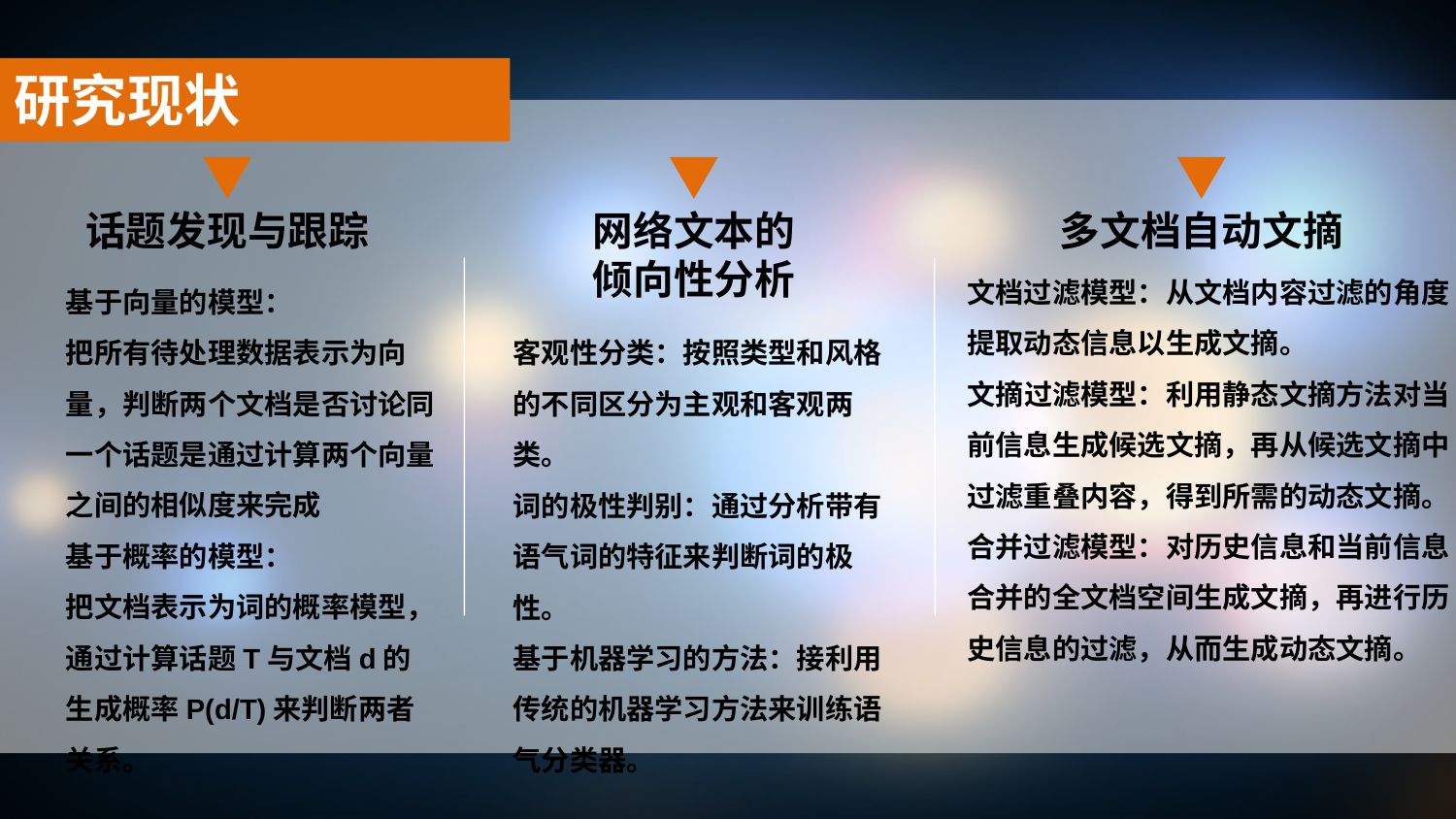

研究现状

话题发现与跟踪
网络文本的
倾向性分析
多文档自动文摘
文档过滤模型：从文档内容过滤的角度提取动态信息以生成文摘。
文摘过滤模型：利用静态文摘方法对当前信息生成候选文摘，再从候选文摘中过滤重叠内容，得到所需的动态文摘。
合并过滤模型：对历史信息和当前信息合并的全文档空间生成文摘，再进行历史信息的过滤，从而生成动态文摘。

基于向量的模型：
把所有待处理数据表示为向量，判断两个文档是否讨论同一个话题是通过计算两个向量之间的相似度来完成
基于概率的模型：
把文档表示为词的概率模型，通过计算话题T与文档d的生成概率P(d/T)来判断两者关系。

客观性分类：按照类型和风格的不同区分为主观和客观两类。
词的极性判别：通过分析带有语气词的特征来判断词的极性。
基于机器学习的方法：接利用传统的机器学习方法来训练语气分类器。